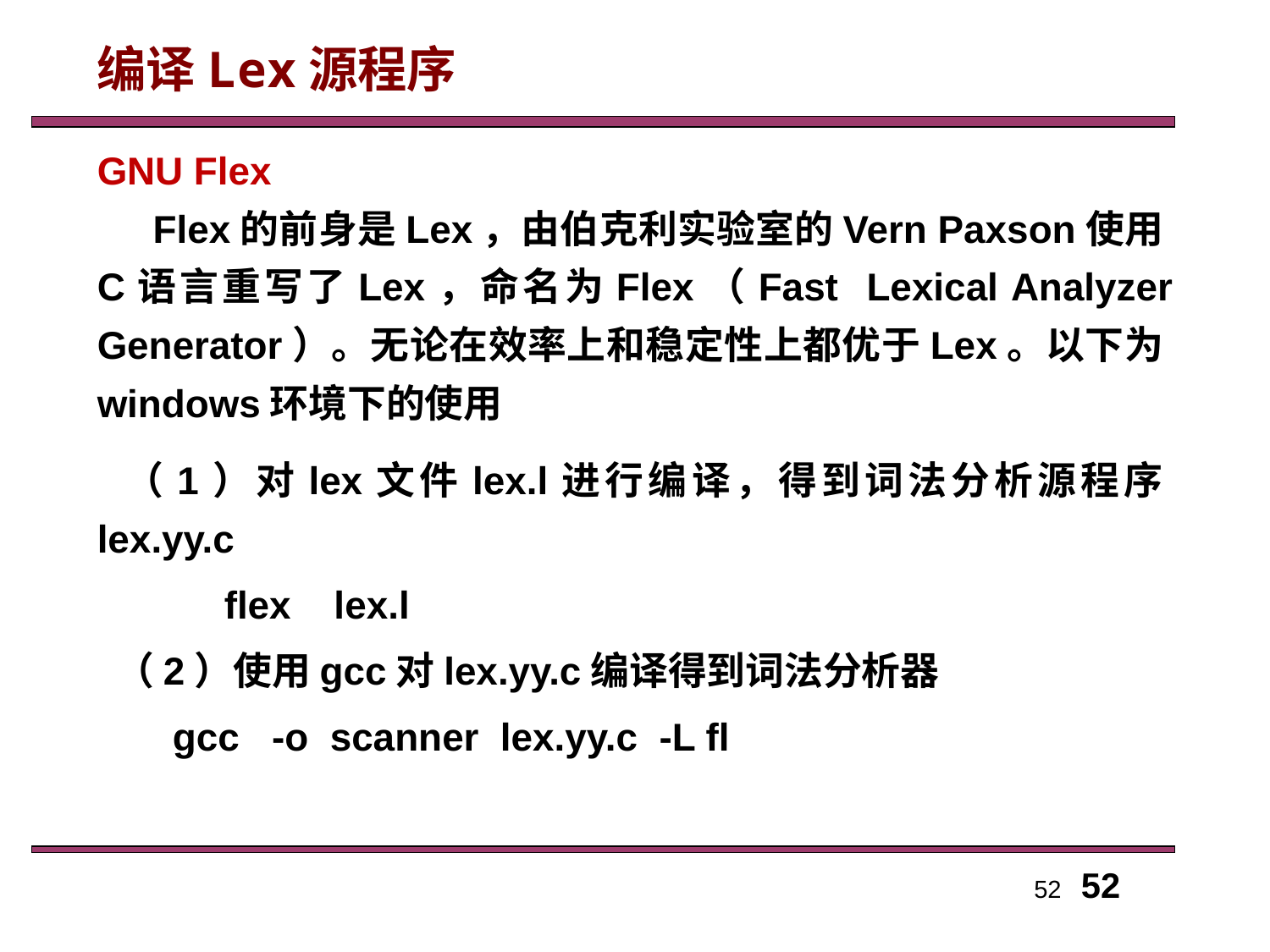

编译Lex源程序
GNU Flex
     Flex的前身是Lex，由伯克利实验室的Vern Paxson使用C语言重写了Lex，命名为Flex（Fast  Lexical Analyzer Generator）。无论在效率上和稳定性上都优于Lex。以下为windows环境下的使用
 （1）对lex文件lex.l进行编译，得到词法分析源程序lex.yy.c
	flex    lex.l
 （2）使用gcc对lex.yy.c编译得到词法分析器
       gcc   -o  scanner  lex.yy.c  -L fl

52
52